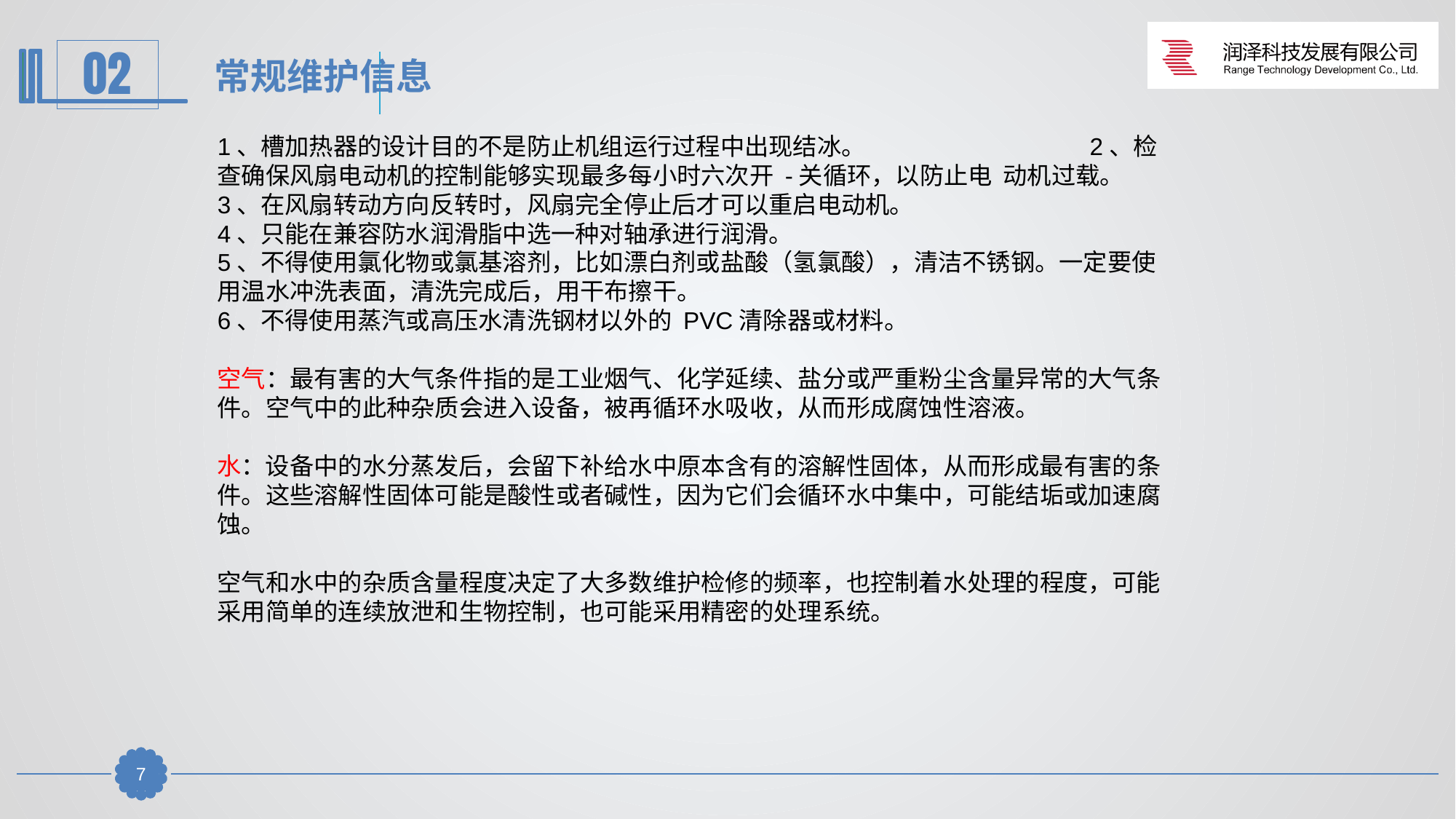

常规维护信息
1、槽加热器的设计目的不是防止机组运行过程中出现结冰。                                        2、检查确保风扇电动机的控制能够实现最多每小时六次开 -关循环，以防止电  动机过载。
3、在风扇转动方向反转时，风扇完全停止后才可以重启电动机。
4、只能在兼容防水润滑脂中选一种对轴承进行润滑。
5、不得使用氯化物或氯基溶剂，比如漂白剂或盐酸（氢氯酸），清洁不锈钢。一定要使用温水冲洗表面，清洗完成后，用干布擦干。
6、不得使用蒸汽或高压水清洗钢材以外的 PVC清除器或材料。

空气：最有害的大气条件指的是工业烟气、化学延续、盐分或严重粉尘含量异常的大气条件。空气中的此种杂质会进入设备，被再循环水吸收，从而形成腐蚀性溶液。

水：设备中的水分蒸发后，会留下补给水中原本含有的溶解性固体，从而形成最有害的条件。这些溶解性固体可能是酸性或者碱性，因为它们会循环水中集中，可能结垢或加速腐蚀。

空气和水中的杂质含量程度决定了大多数维护检修的频率，也控制着水处理的程度，可能采用简单的连续放泄和生物控制，也可能采用精密的处理系统。

7